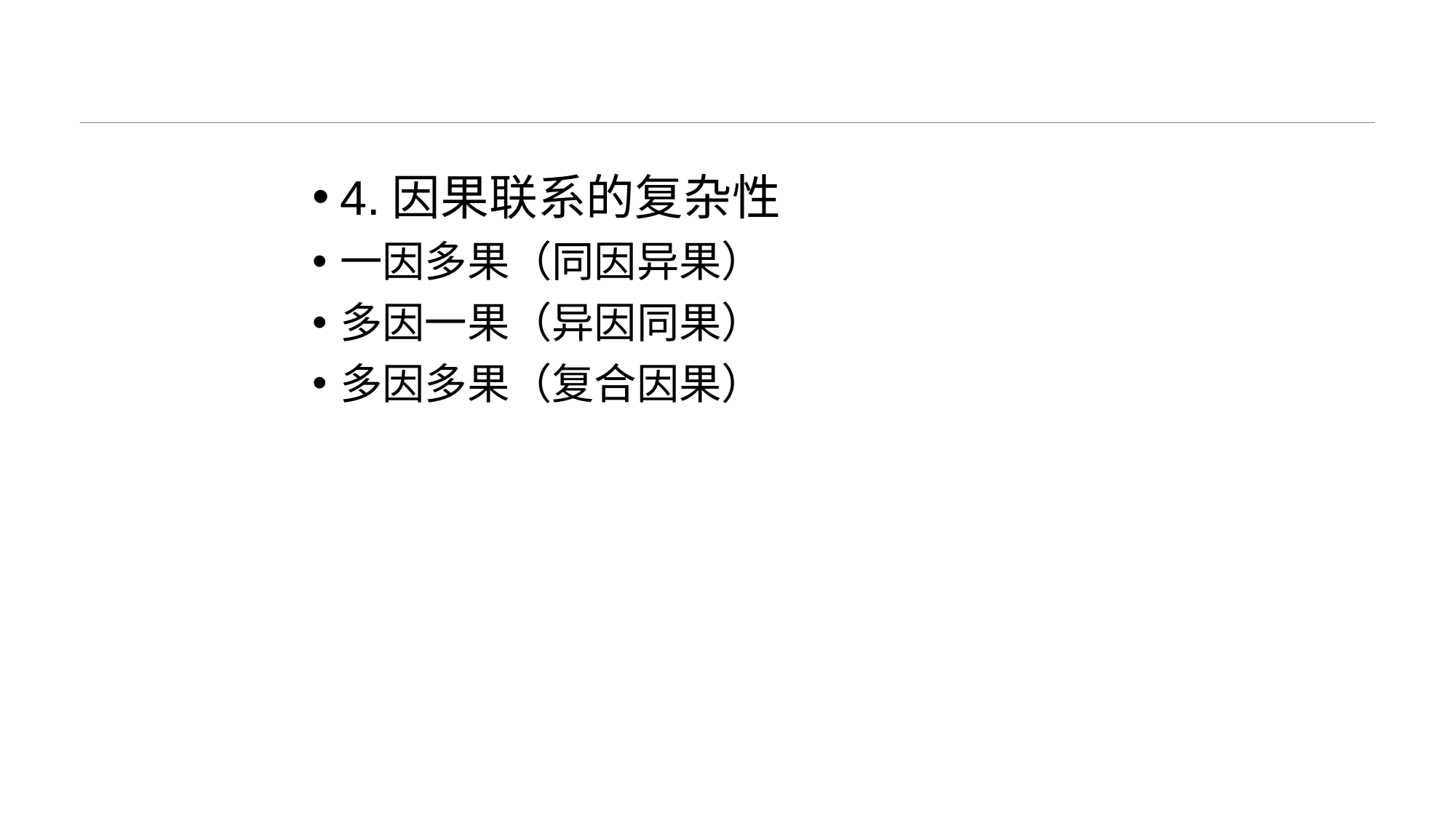

#
4.因果联系的复杂性
一因多果（同因异果）
多因一果（异因同果）
多因多果（复合因果）